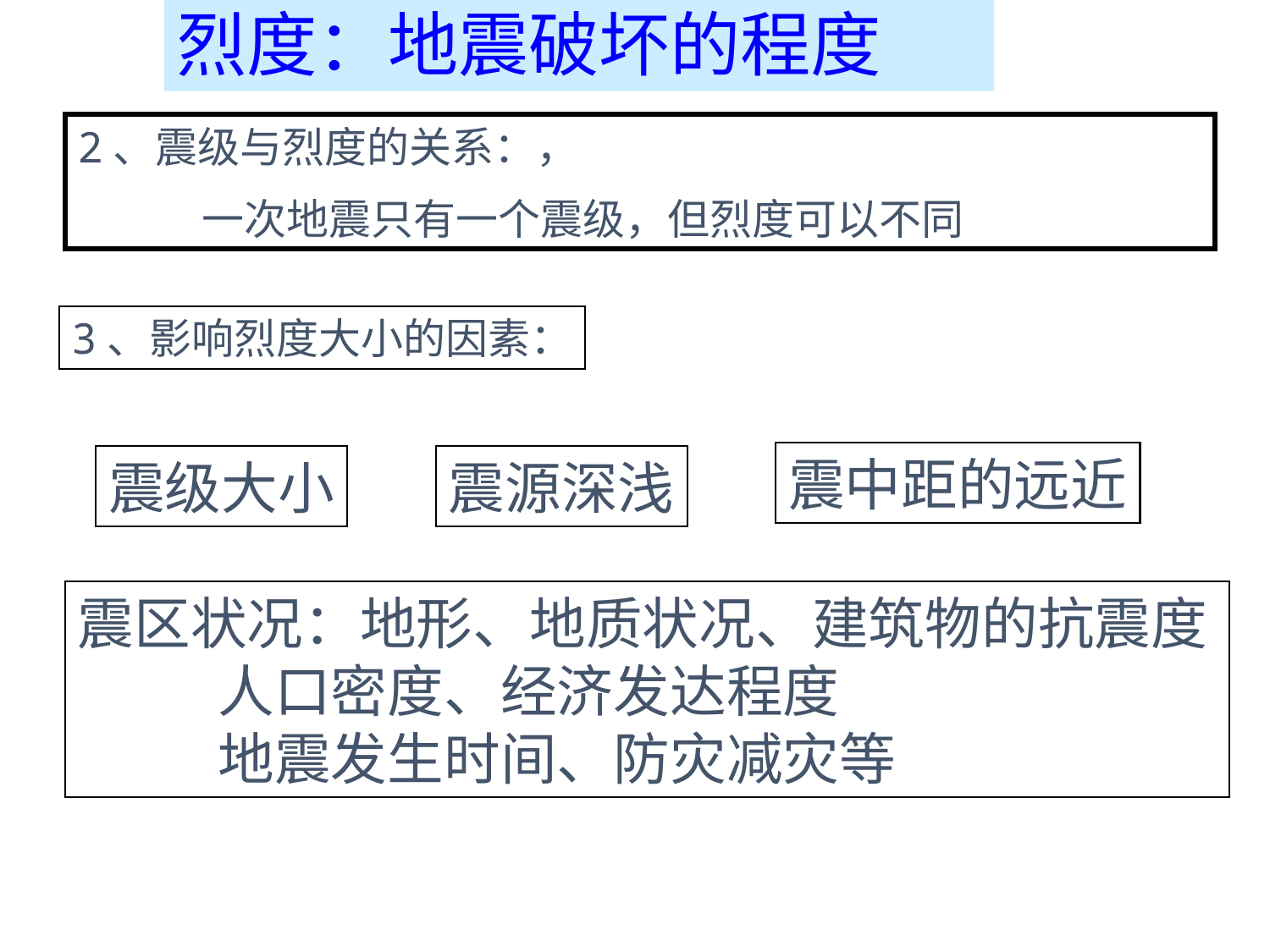

烈度：地震破坏的程度
2、震级与烈度的关系：，
            一次地震只有一个震级，但烈度可以不同
3、影响烈度大小的因素：
震中距的远近
震级大小
震源深浅
震区状况：地形、地质状况、建筑物的抗震度
          人口密度、经济发达程度
          地震发生时间、防灾减灾等